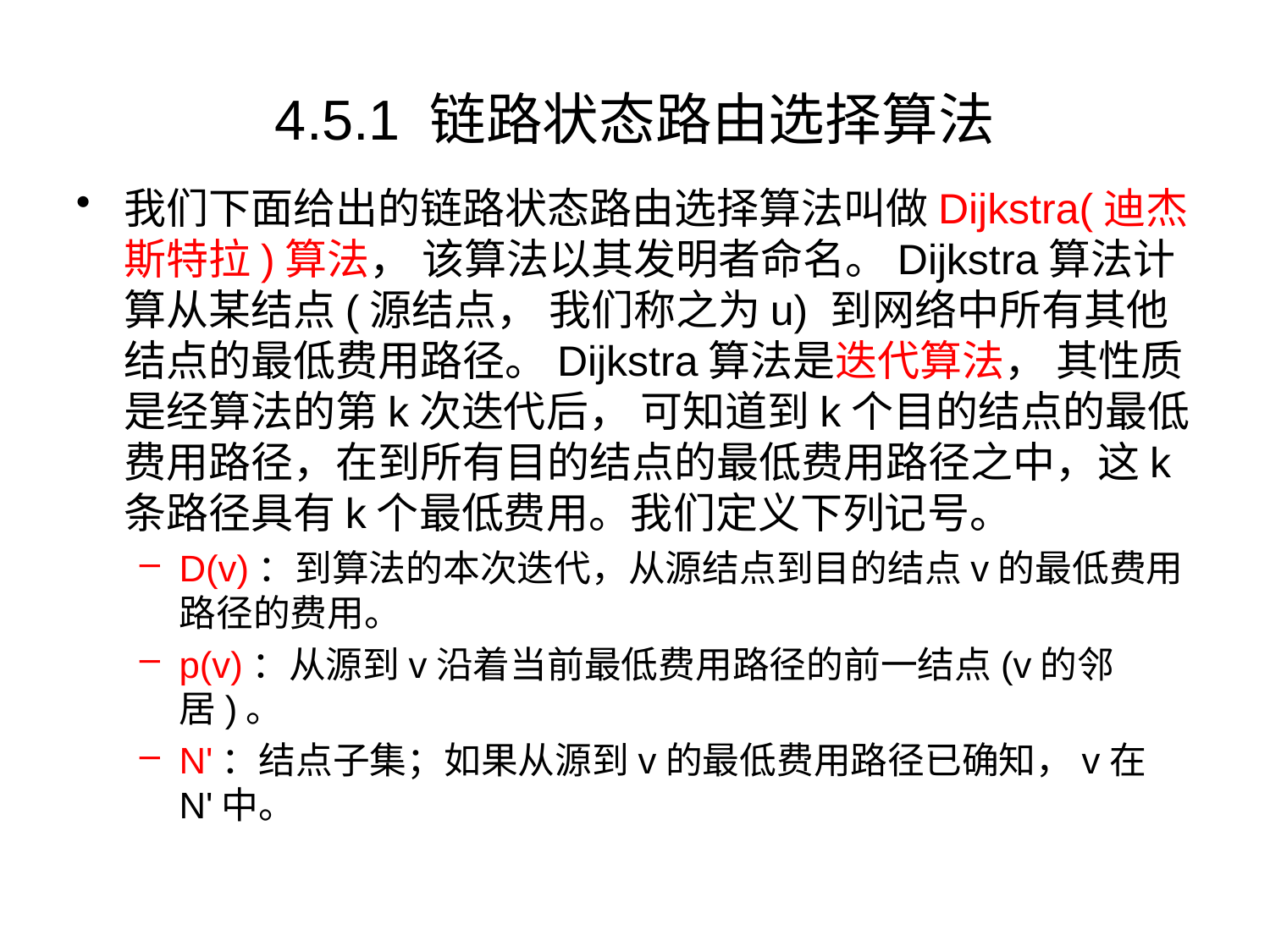

# 4.5.1 链路状态路由选择算法
我们下面给出的链路状态路由选择算法叫做Dijkstra(迪杰斯特拉)算法， 该算法以其发明者命名。Dijkstra算法计算从某结点(源结点， 我们称之为u) 到网络中所有其他结点的最低费用路径。Dijkstra算法是迭代算法， 其性质是经算法的第k次迭代后， 可知道到k个目的结点的最低费用路径，在到所有目的结点的最低费用路径之中，这k条路径具有k个最低费用。我们定义下列记号。
D(v)：到算法的本次迭代，从源结点到目的结点v的最低费用路径的费用。
p(v)：从源到v沿着当前最低费用路径的前一结点(v的邻居)。
N'：结点子集；如果从源到v的最低费用路径已确知，v在N'中。